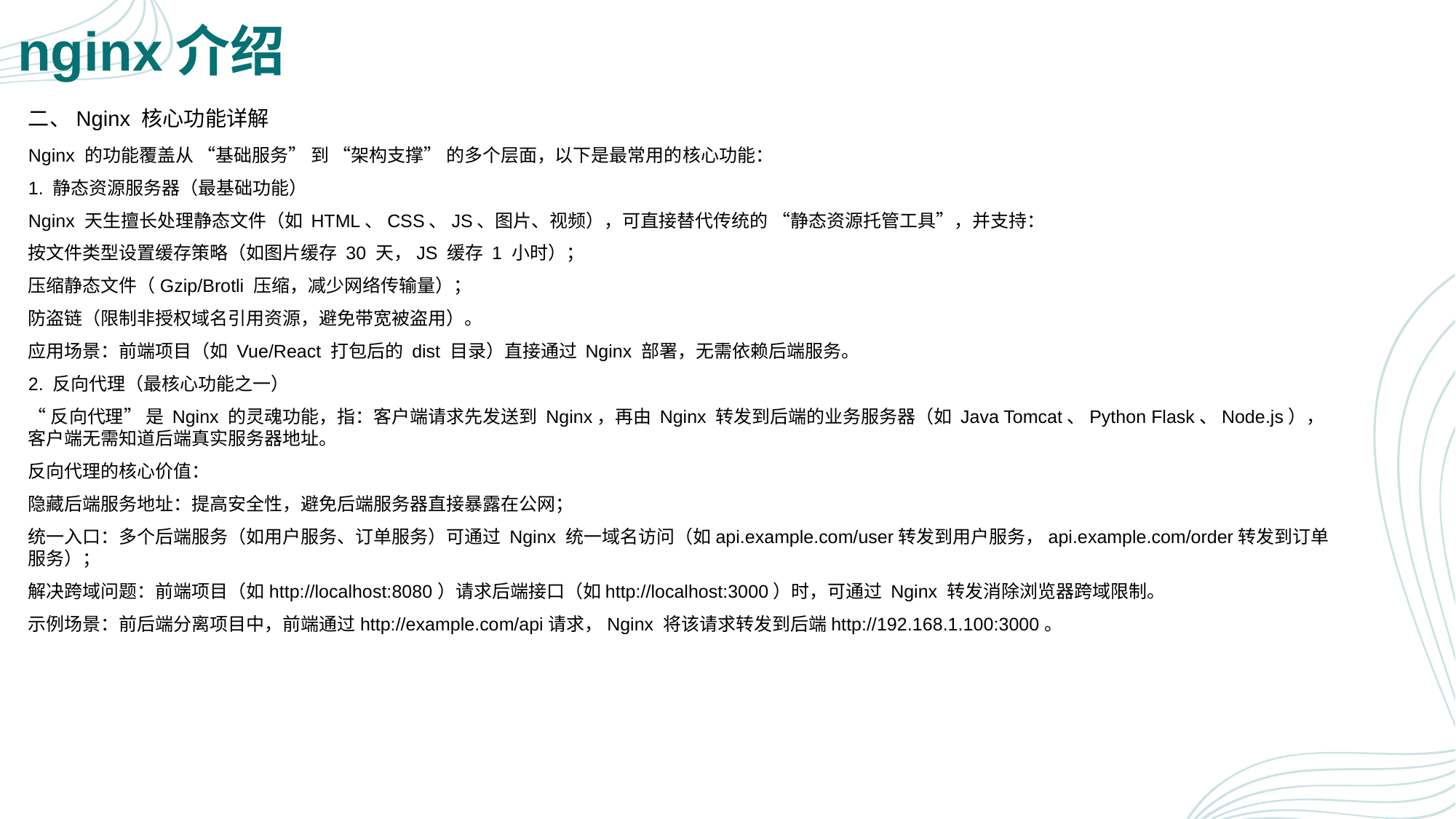

# nginx介绍
二、Nginx 核心功能详解
Nginx 的功能覆盖从 “基础服务” 到 “架构支撑” 的多个层面，以下是最常用的核心功能：
1. 静态资源服务器（最基础功能）
Nginx 天生擅长处理静态文件（如 HTML、CSS、JS、图片、视频），可直接替代传统的 “静态资源托管工具”，并支持：
按文件类型设置缓存策略（如图片缓存 30 天，JS 缓存 1 小时）；
压缩静态文件（Gzip/Brotli 压缩，减少网络传输量）；
防盗链（限制非授权域名引用资源，避免带宽被盗用）。
应用场景：前端项目（如 Vue/React 打包后的 dist 目录）直接通过 Nginx 部署，无需依赖后端服务。
2. 反向代理（最核心功能之一）
“反向代理” 是 Nginx 的灵魂功能，指：客户端请求先发送到 Nginx，再由 Nginx 转发到后端的业务服务器（如 Java Tomcat、Python Flask、Node.js），客户端无需知道后端真实服务器地址。
反向代理的核心价值：
隐藏后端服务地址：提高安全性，避免后端服务器直接暴露在公网；
统一入口：多个后端服务（如用户服务、订单服务）可通过 Nginx 统一域名访问（如api.example.com/user转发到用户服务，api.example.com/order转发到订单服务）；
解决跨域问题：前端项目（如http://localhost:8080）请求后端接口（如http://localhost:3000）时，可通过 Nginx 转发消除浏览器跨域限制。
示例场景：前后端分离项目中，前端通过http://example.com/api请求，Nginx 将该请求转发到后端http://192.168.1.100:3000。